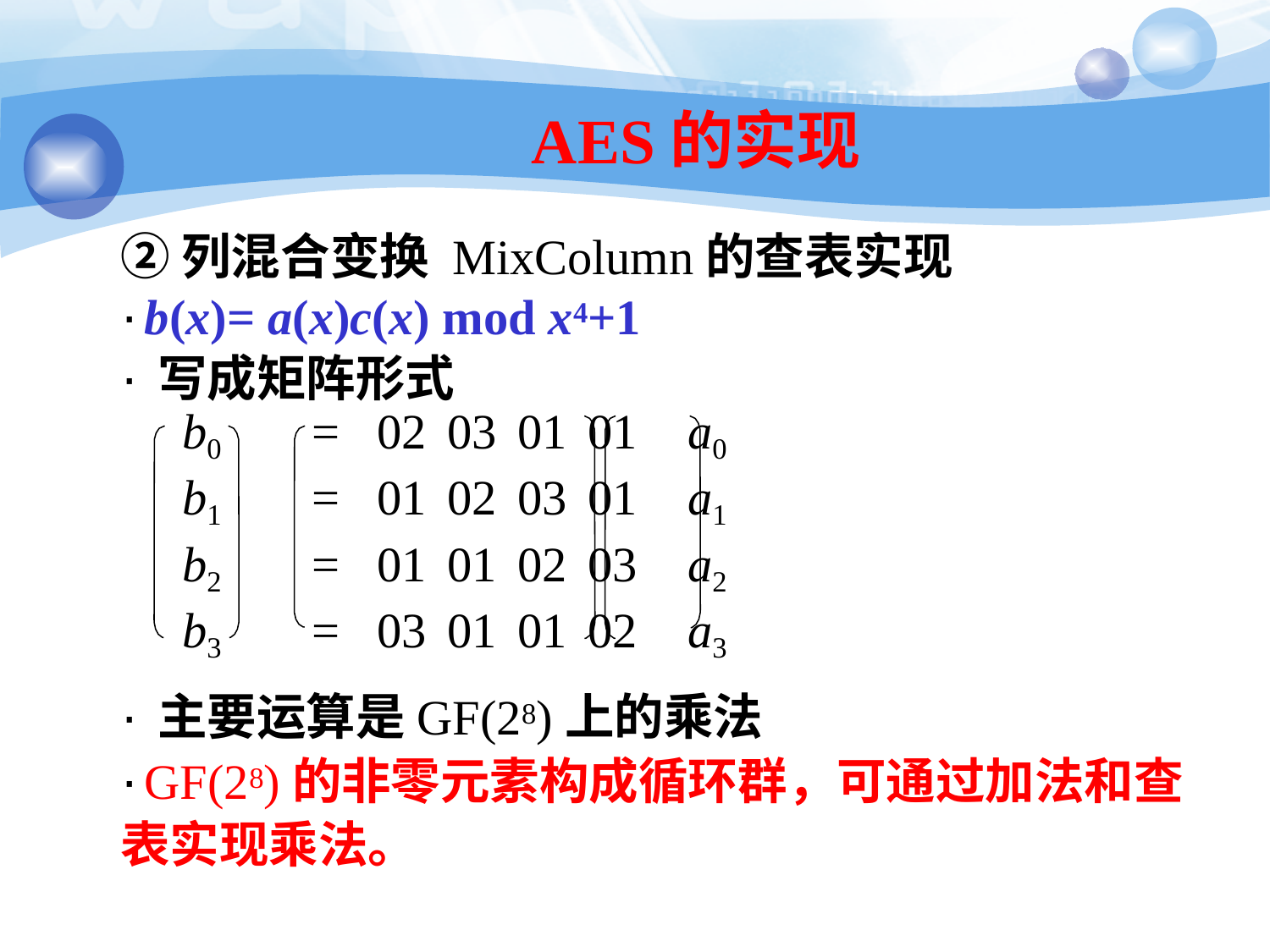

177
# AES的实现
②列混合变换 MixColumn的查表实现
·b(x)= a(x)c(x) mod x4+1
·写成矩阵形式
b0	=	02	03	01	01	a0
b1	=	01	02	03	01	a1
b2	=	01	01	02	03	a2
b3	=	03	01	01	02	a3
·主要运算是GF(28)上的乘法
·GF(28)的非零元素构成循环群，可通过加法和查 表实现乘法。